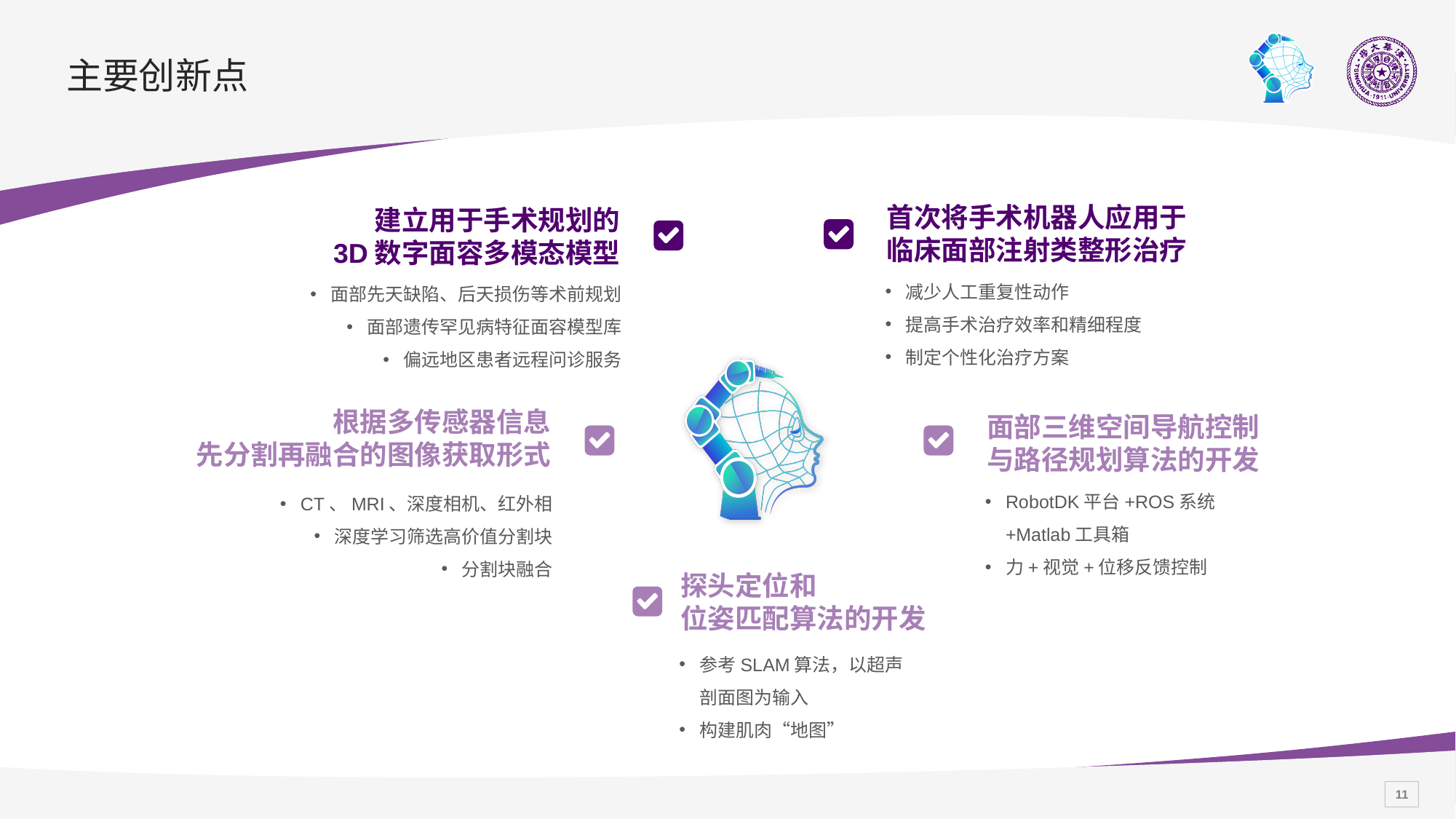

# 主要创新点
	建立用于手术规划的
3D数字面容多模态模型
首次将手术机器人应用于
临床面部注射类整形治疗

减少人工重复性动作
提高手术治疗效率和精细程度
制定个性化治疗方案
面部先天缺陷、后天损伤等术前规划
面部遗传罕见病特征面容模型库
偏远地区患者远程问诊服务

面部三维空间导航控制
与路径规划算法的开发
根据多传感器信息
先分割再融合的图像获取形式

RobotDK平台+ROS系统+Matlab工具箱
力+视觉+位移反馈控制
CT、MRI、深度相机、红外相
深度学习筛选高价值分割块
分割块融合
探头定位和
位姿匹配算法的开发

参考SLAM算法，以超声剖面图为输入
构建肌肉“地图”